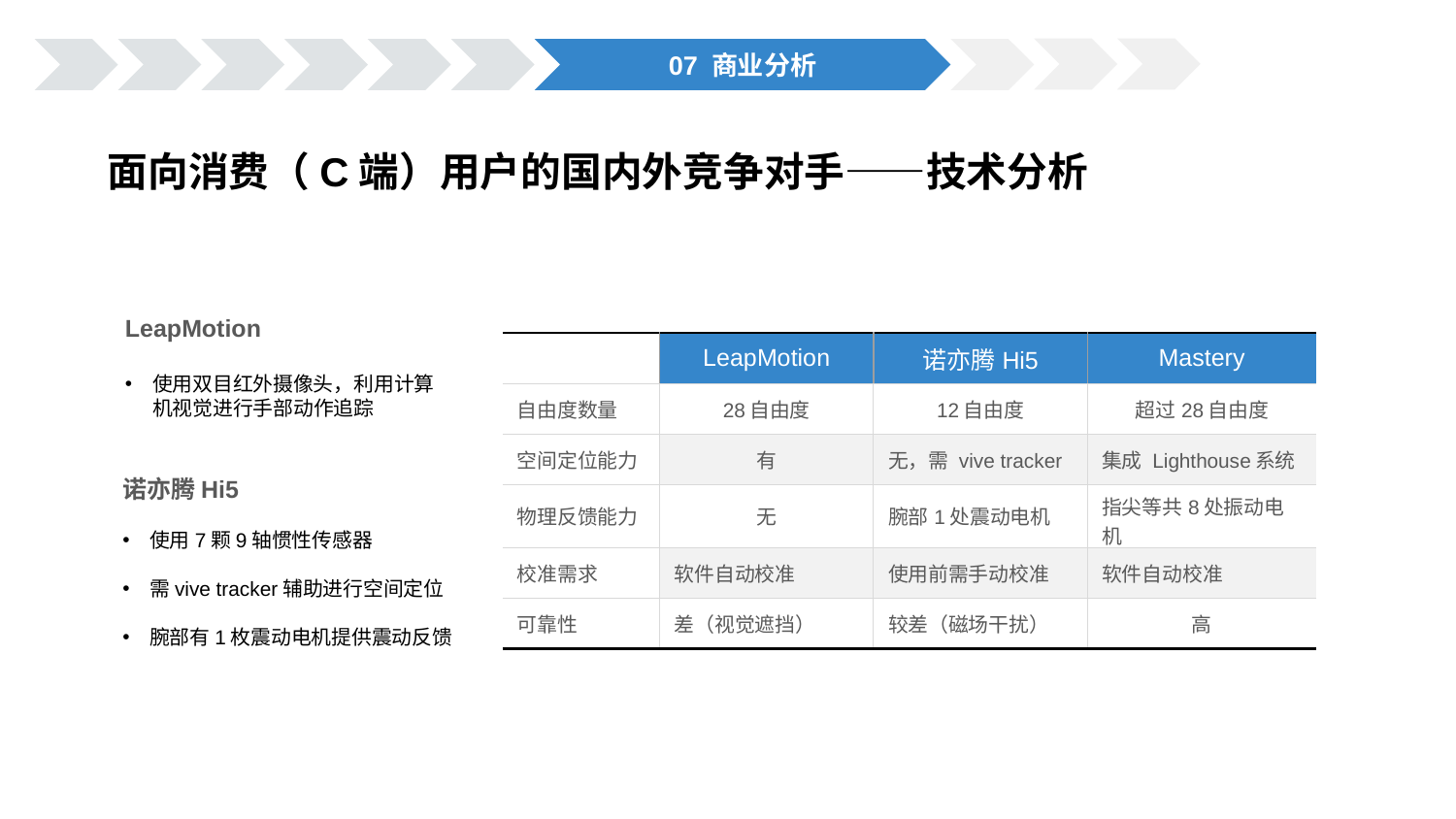

07 商业分析

面向消费（C端）用户的国内外竞争对手——技术分析
LeapMotion

使用双目红外摄像头，利用计算机视觉进行手部动作追踪

|  | LeapMotion | 诺亦腾Hi5 | Mastery |
| --- | --- | --- | --- |
| 自由度数量 | 28自由度 | 12自由度 | 超过28自由度 |
| 空间定位能力 | 有 | 无，需 vive tracker | 集成 Lighthouse系统 |
| 物理反馈能力 | 无 | 腕部1处震动电机 | 指尖等共8处振动电机 |
| 校准需求 | 软件自动校准 | 使用前需手动校准 | 软件自动校准 |
| 可靠性 | 差（视觉遮挡） | 较差（磁场干扰） | 高 |
诺亦腾Hi5

使用7颗9轴惯性传感器

需vive tracker辅助进行空间定位

腕部有1枚震动电机提供震动反馈